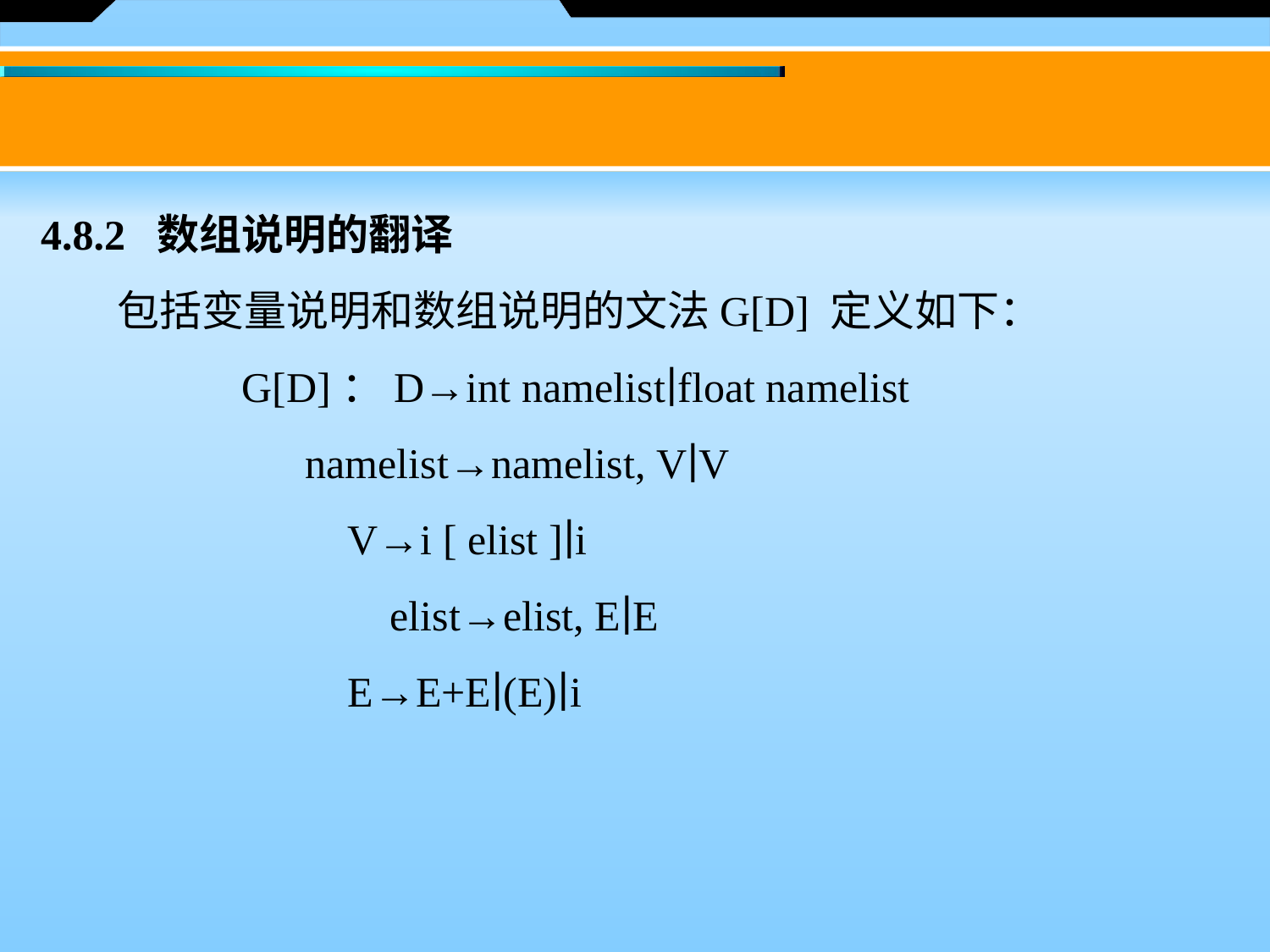

4.8.2  数组说明的翻译
       包括变量说明和数组说明的文法G[D] 定义如下：
                   G[D]：D→int namelist∣float namelist
                         namelist→namelist, V∣V
                	     V→i [ elist ]∣i
             	         elist→elist, E∣E
                	     E→E+E∣(E)∣i